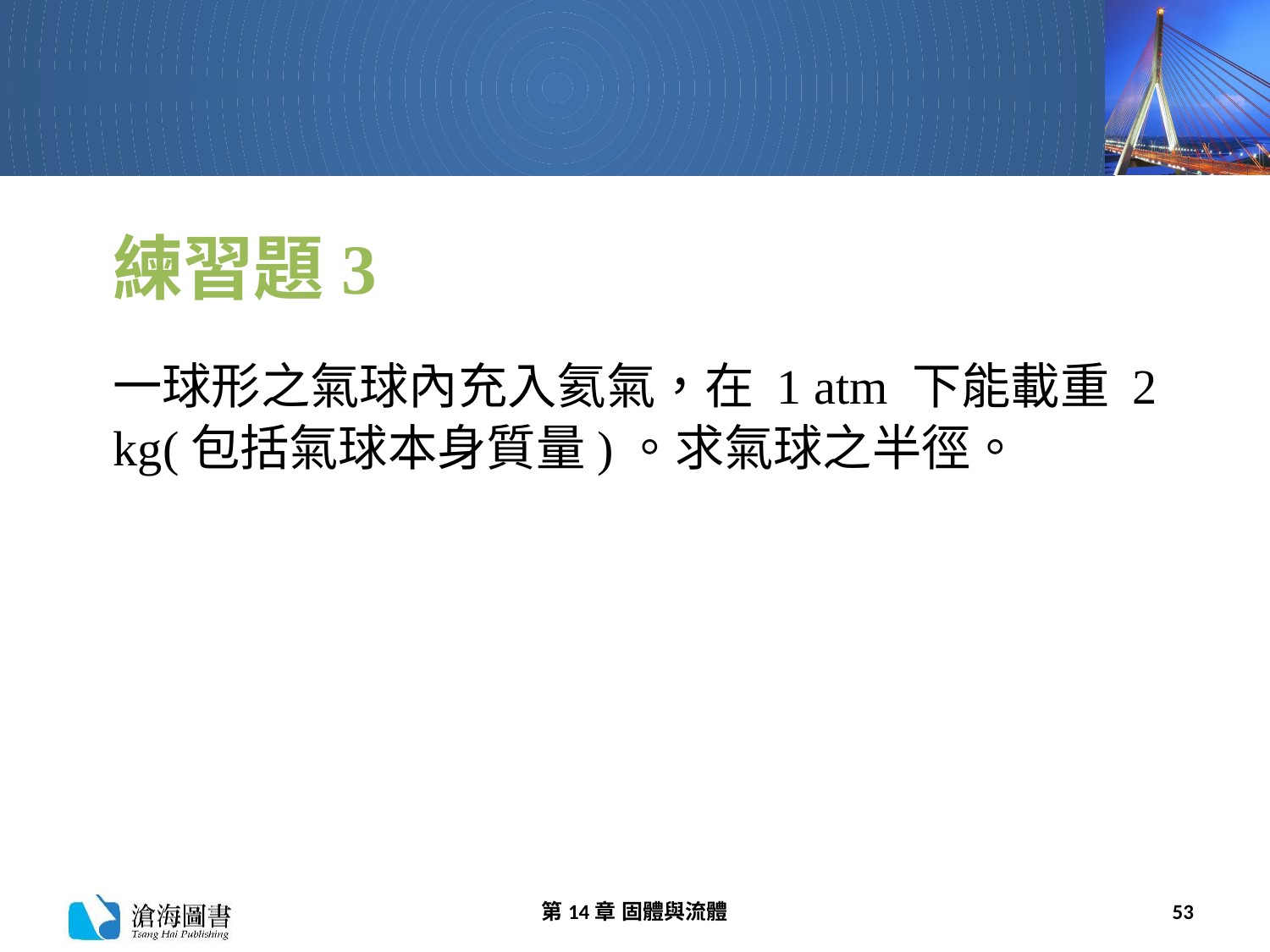

# 練習題3
一球形之氣球內充入氦氣，在 1 atm 下能載重 2 kg(包括氣球本身質量)。求氣球之半徑。

第14章 固體與流體
53